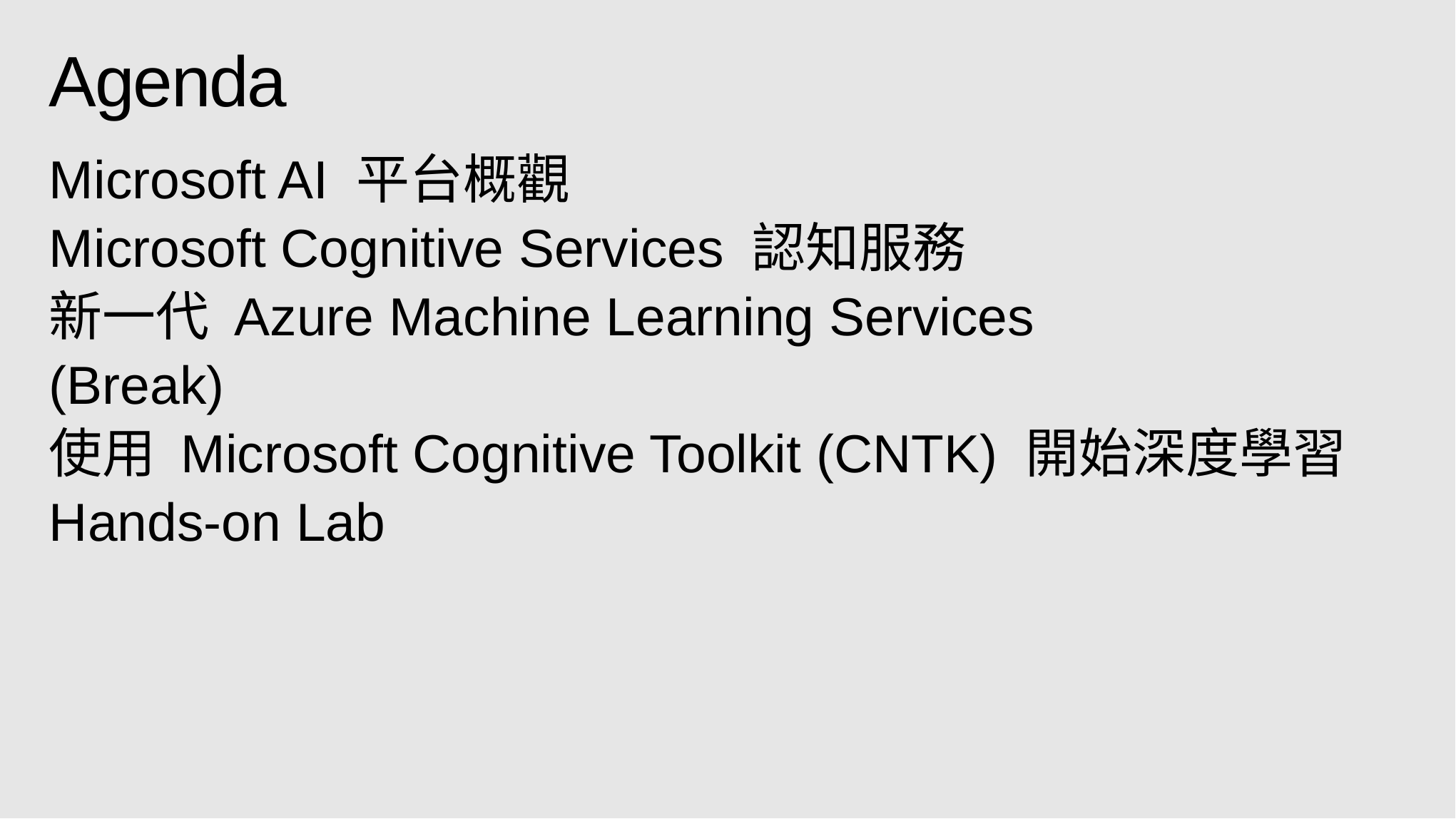

# Agenda
Microsoft AI 平台概觀
Microsoft Cognitive Services 認知服務
新一代 Azure Machine Learning Services
(Break)
使用 Microsoft Cognitive Toolkit (CNTK) 開始深度學習
Hands-on Lab